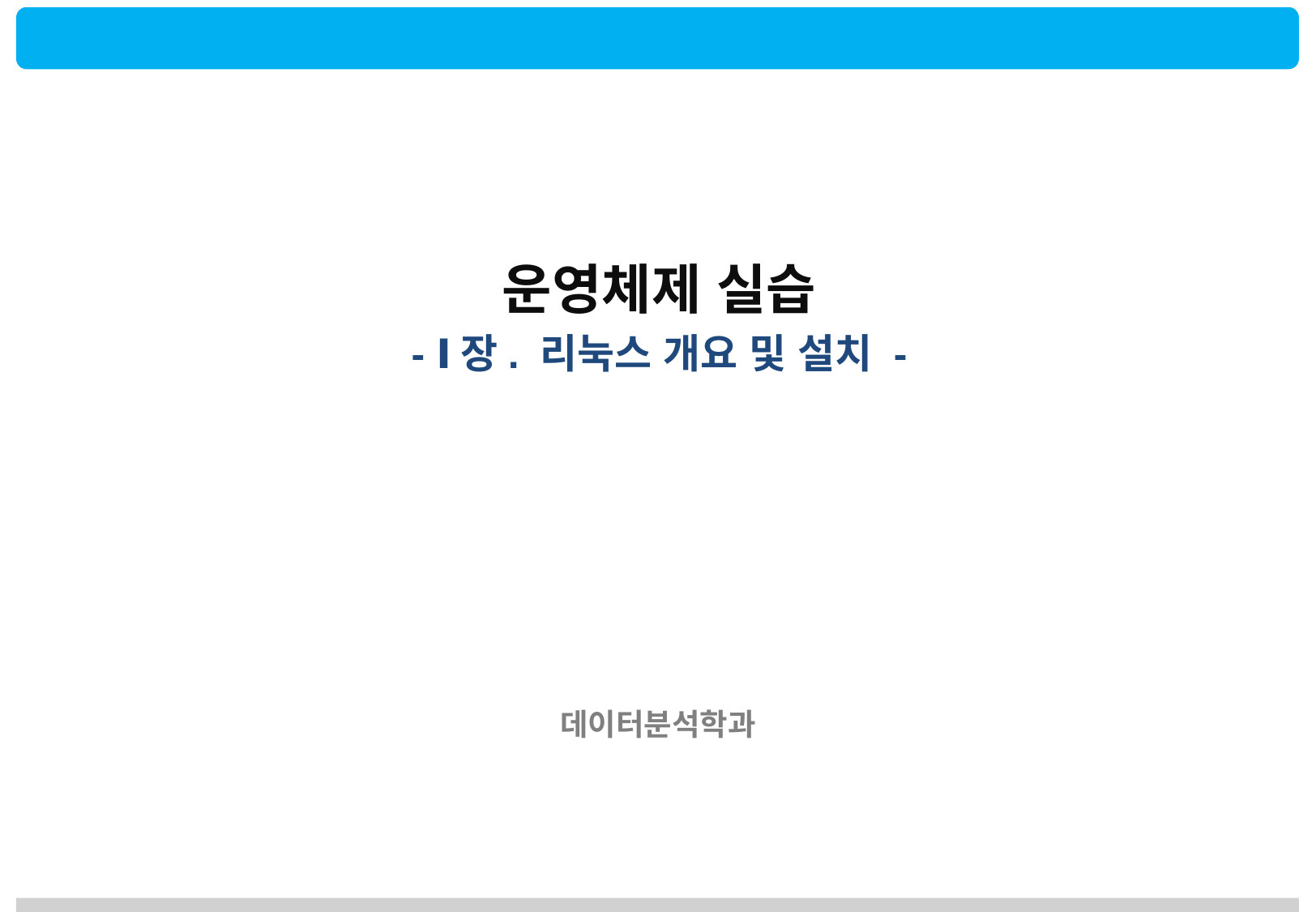

운영체제 실습
- Ⅰ장. 리눅스 개요 및 설치 -
데이터분석학과